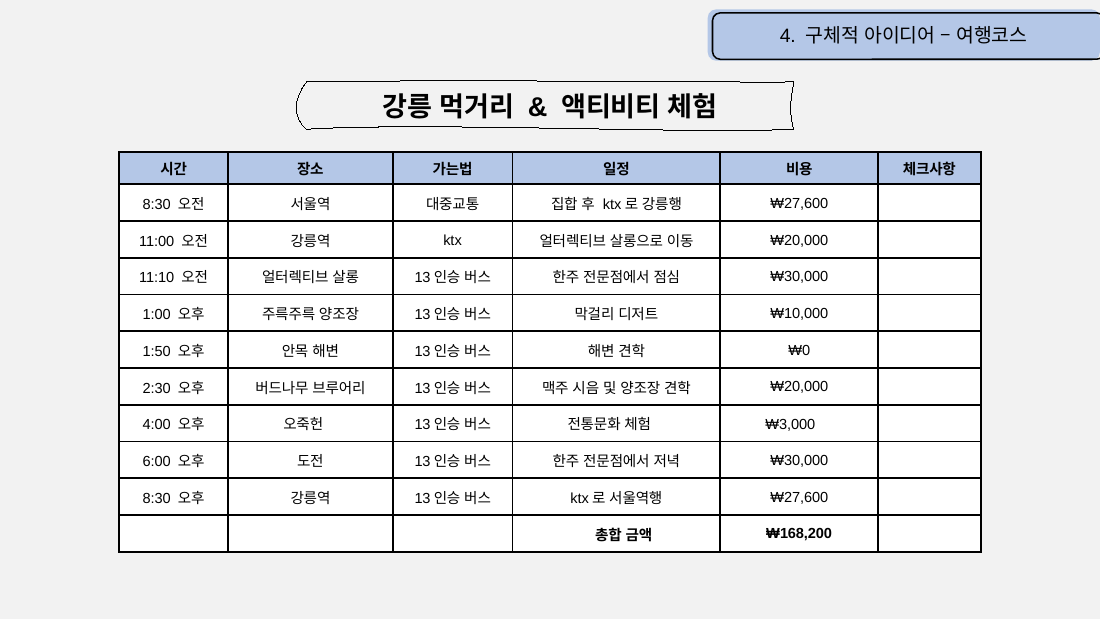

4. 구체적 아이디어 – 여행코스

강릉 먹거리 & 액티비티 체험
| 시간 | 장소 | 가는법 | 일정 | 비용 | 체크사항 |
| --- | --- | --- | --- | --- | --- |
| 8:30 오전 | 서울역 | 대중교통 | 집합 후 ktx로 강릉행 | ₩27,600 |  |
| 11:00 오전 | 강릉역 | ktx | 얼터렉티브 살롱으로 이동 | ₩20,000 |  |
| 11:10 오전 | 얼터렉티브 살롱 | 13인승 버스 | 한주 전문점에서 점심 | ₩30,000 |  |
| 1:00 오후 | 주륵주륵 양조장 | 13인승 버스 | 막걸리 디저트 | ₩10,000 |  |
| 1:50 오후 | 안목 해변 | 13인승 버스 | 해변 견학 | ₩0 |  |
| 2:30 오후 | 버드나무 브루어리 | 13인승 버스 | 맥주 시음 및 양조장 견학 | ₩20,000 |  |
| 4:00 오후 | 오죽헌 | 13인승 버스 | 전통문화 체험 | ₩3,000 |  |
| 6:00 오후 | 도전 | 13인승 버스 | 한주 전문점에서 저녁 | ₩30,000 |  |
| 8:30 오후 | 강릉역 | 13인승 버스 | ktx로 서울역행 | ₩27,600 |  |
|  |  |  | 총합 금액 | ₩168,200 |  |